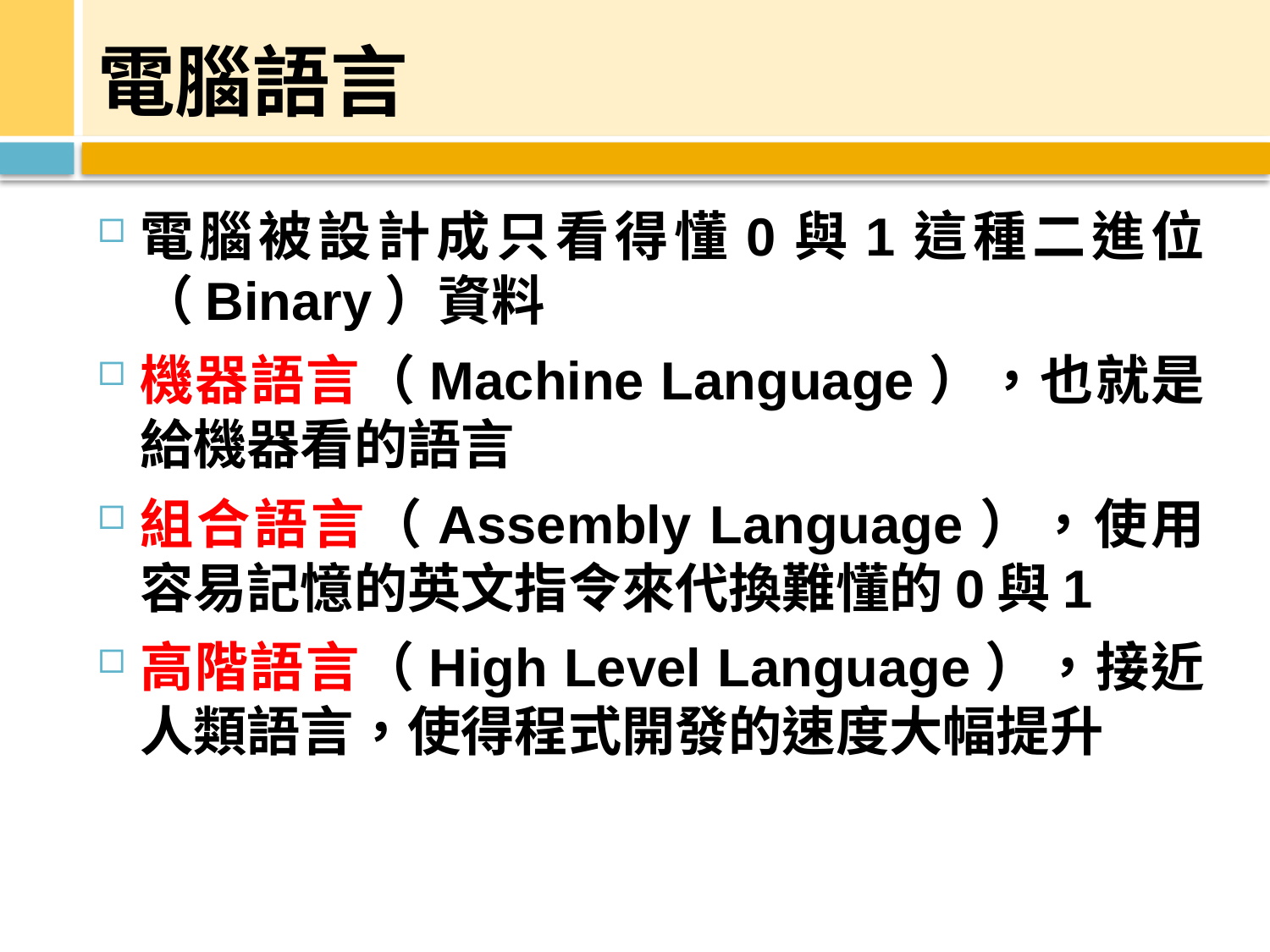

# 電腦語言
電腦被設計成只看得懂0與1這種二進位（Binary）資料
機器語言（Machine Language），也就是給機器看的語言
組合語言（Assembly Language），使用容易記憶的英文指令來代換難懂的0與1
高階語言（High Level Language），接近人類語言，使得程式開發的速度大幅提升